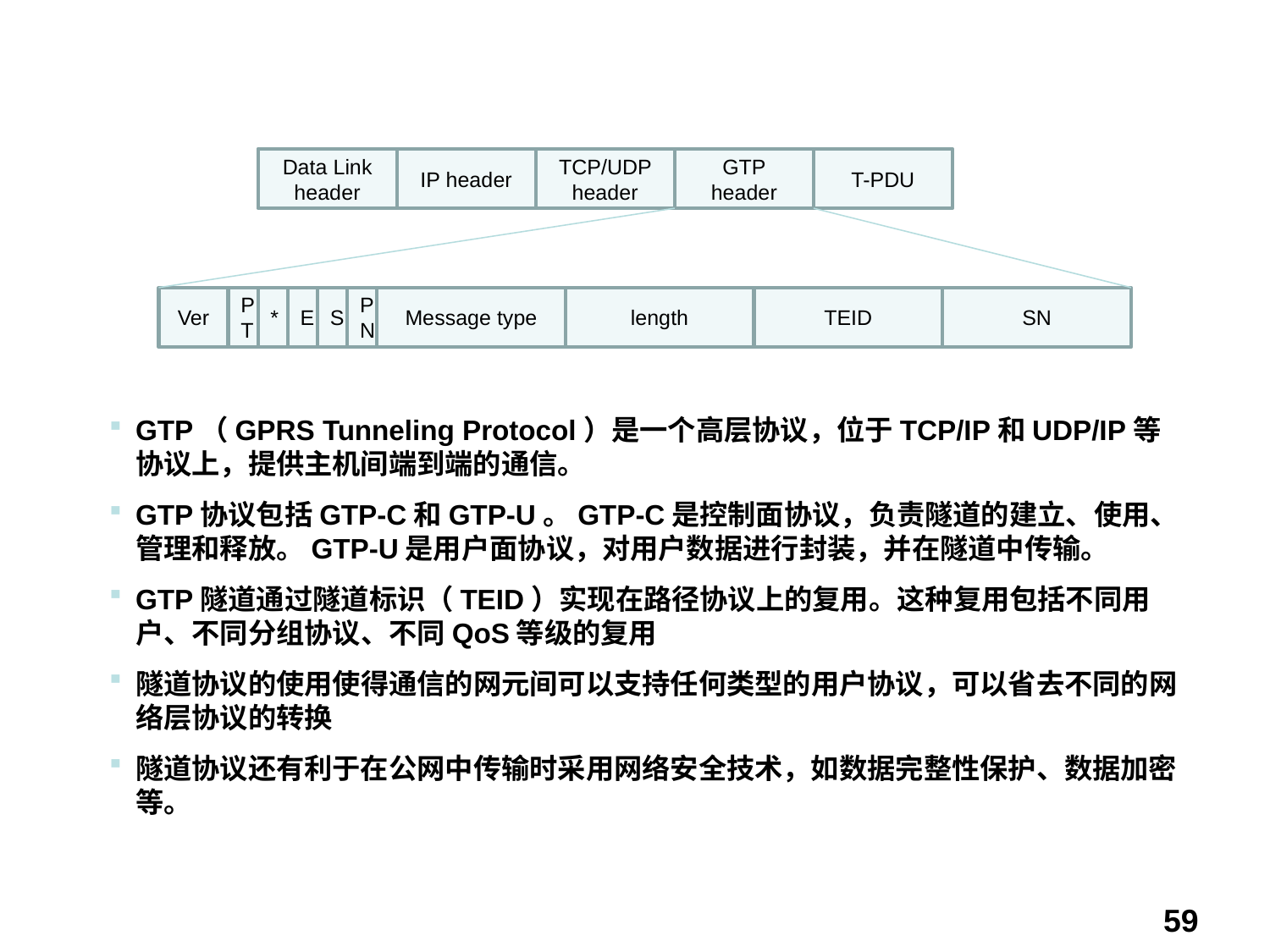

GTP协议
Data Link header
IP header
TCP/UDP header
GTP header
T-PDU
Ver
PT
*
E
S
PN
Message type
length
TEID
SN
GTP（GPRS Tunneling Protocol）是一个高层协议，位于TCP/IP和UDP/IP等协议上，提供主机间端到端的通信。
GTP协议包括GTP-C和GTP-U。GTP-C是控制面协议，负责隧道的建立、使用、管理和释放。GTP-U是用户面协议，对用户数据进行封装，并在隧道中传输。
GTP隧道通过隧道标识（TEID）实现在路径协议上的复用。这种复用包括不同用户、不同分组协议、不同QoS等级的复用
隧道协议的使用使得通信的网元间可以支持任何类型的用户协议，可以省去不同的网络层协议的转换
隧道协议还有利于在公网中传输时采用网络安全技术，如数据完整性保护、数据加密等。